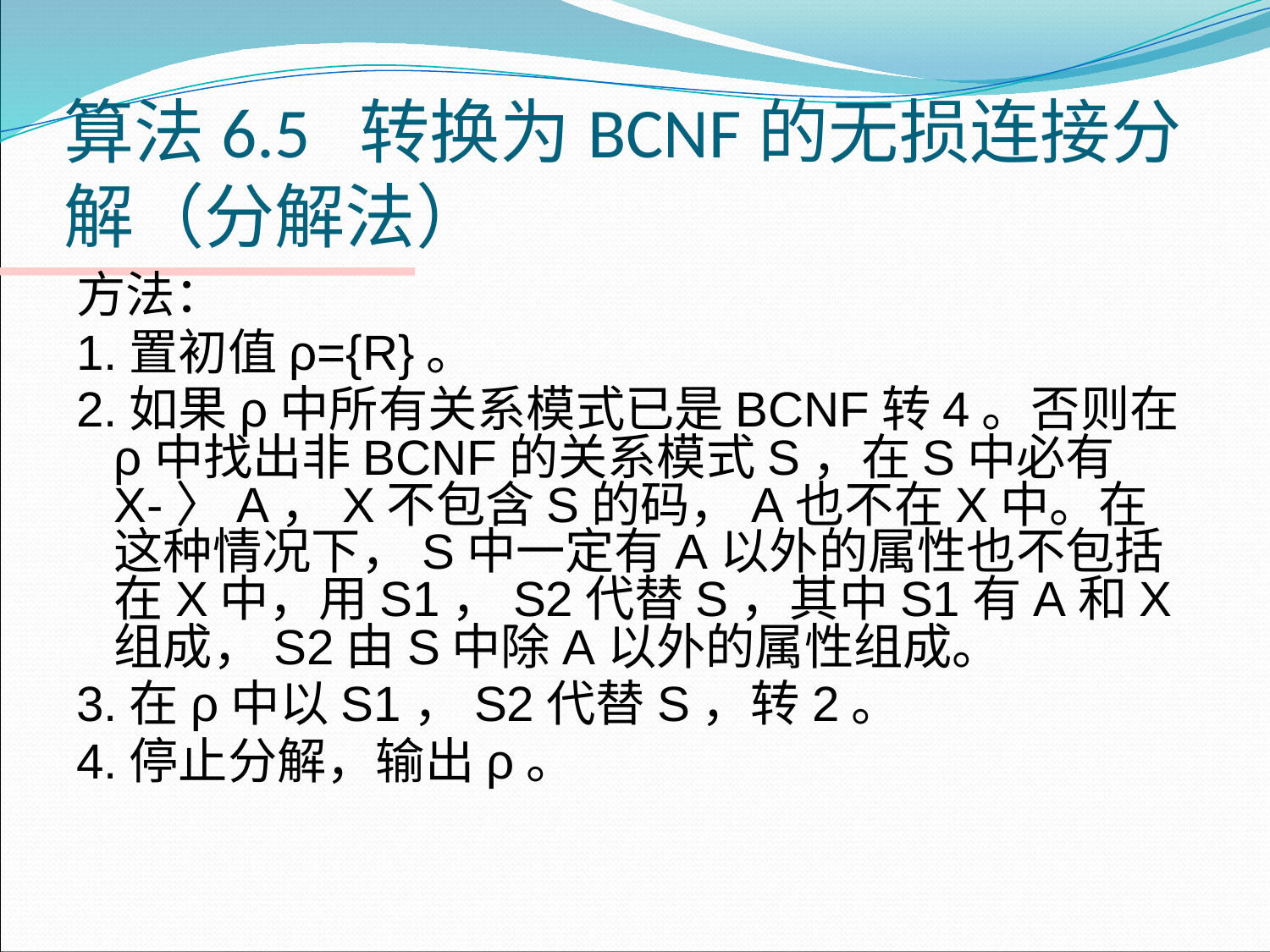

# 算法6.5  转换为BCNF的无损连接分解（分解法）
方法：
1.置初值ρ={R}。
2.如果ρ中所有关系模式已是BCNF转4。否则在ρ中找出非BCNF的关系模式S，在S中必有X-〉A，X不包含S的码，A也不在X中。在这种情况下，S中一定有A以外的属性也不包括在X中，用S1，S2代替S，其中S1有A和X组成，S2由S中除A以外的属性组成。
3.在ρ中以S1，S2代替S，转2。
4.停止分解，输出ρ。

656